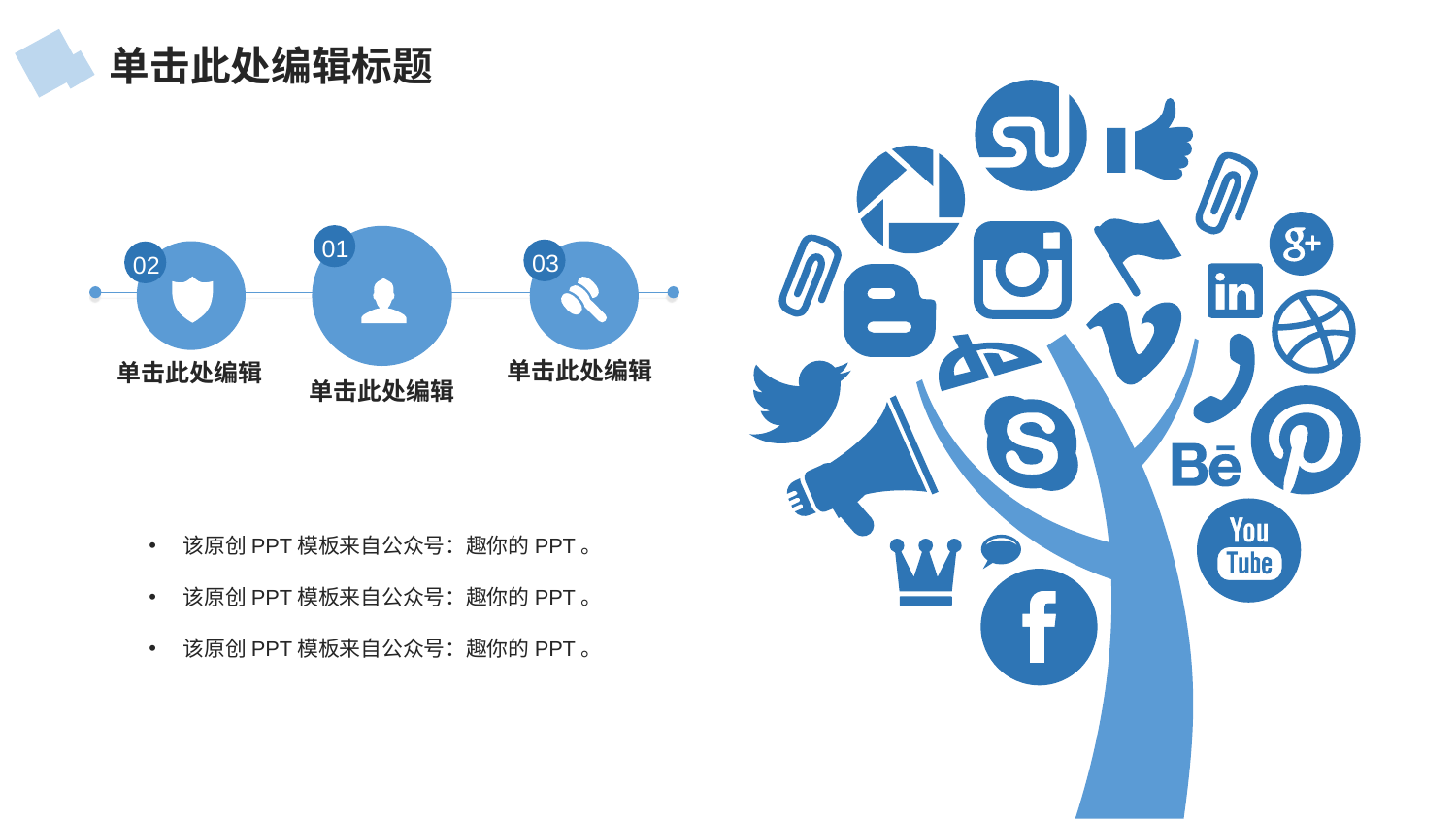

单击此处编辑标题

01

03

02

单击此处编辑
单击此处编辑

单击此处编辑

该原创PPT模板来自公众号：趣你的PPT。

该原创PPT模板来自公众号：趣你的PPT。
该原创PPT模板来自公众号：趣你的PPT。